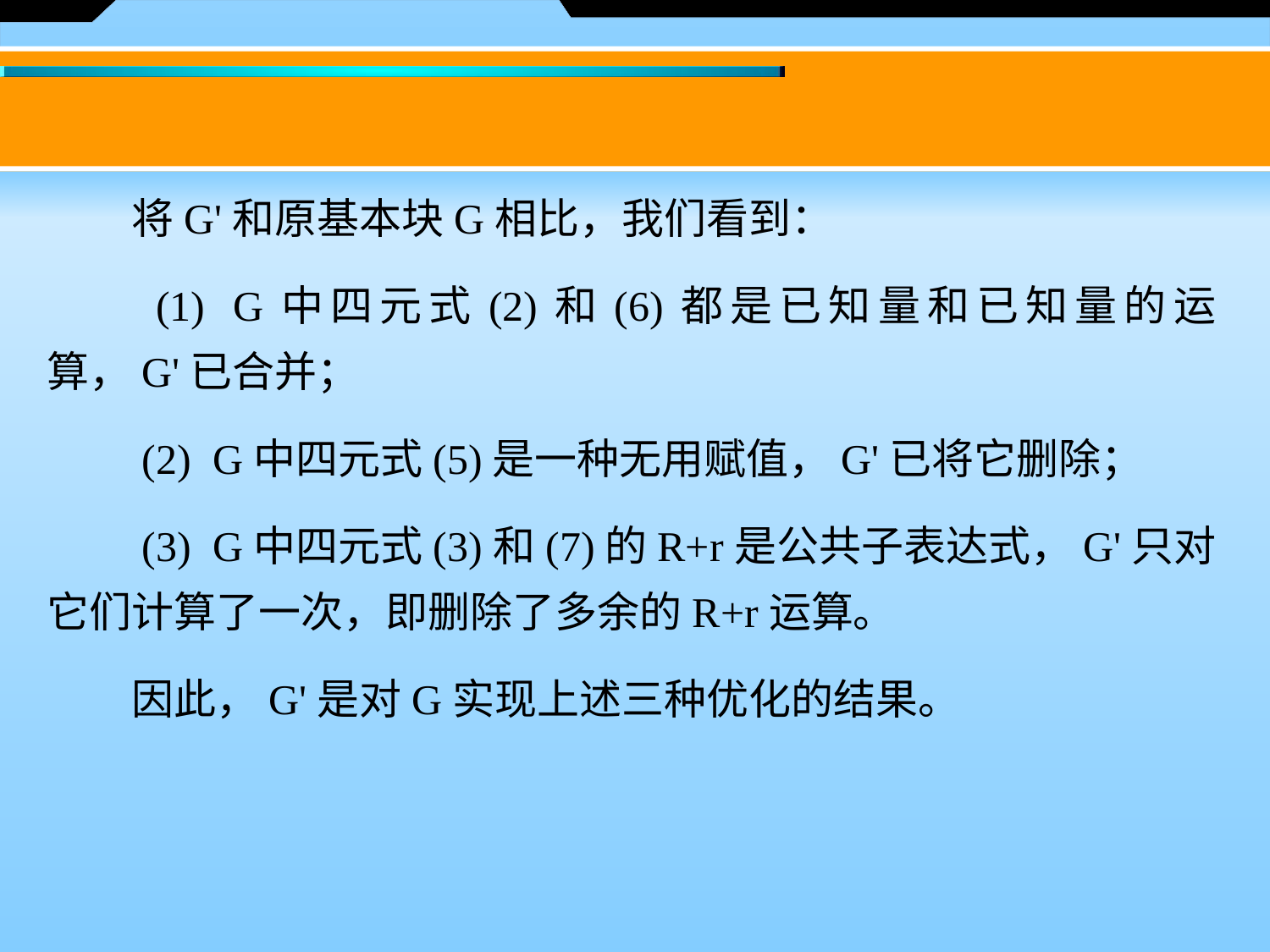

将G'和原基本块G相比，我们看到：
　　(1)  G中四元式(2)和(6)都是已知量和已知量的运算，G'已合并；
　　(2)  G中四元式(5)是一种无用赋值，G'已将它删除；
　　(3)  G中四元式(3)和(7)的R+r是公共子表达式，G'只对它们计算了一次，即删除了多余的R+r运算。
　　因此，G'是对G实现上述三种优化的结果。